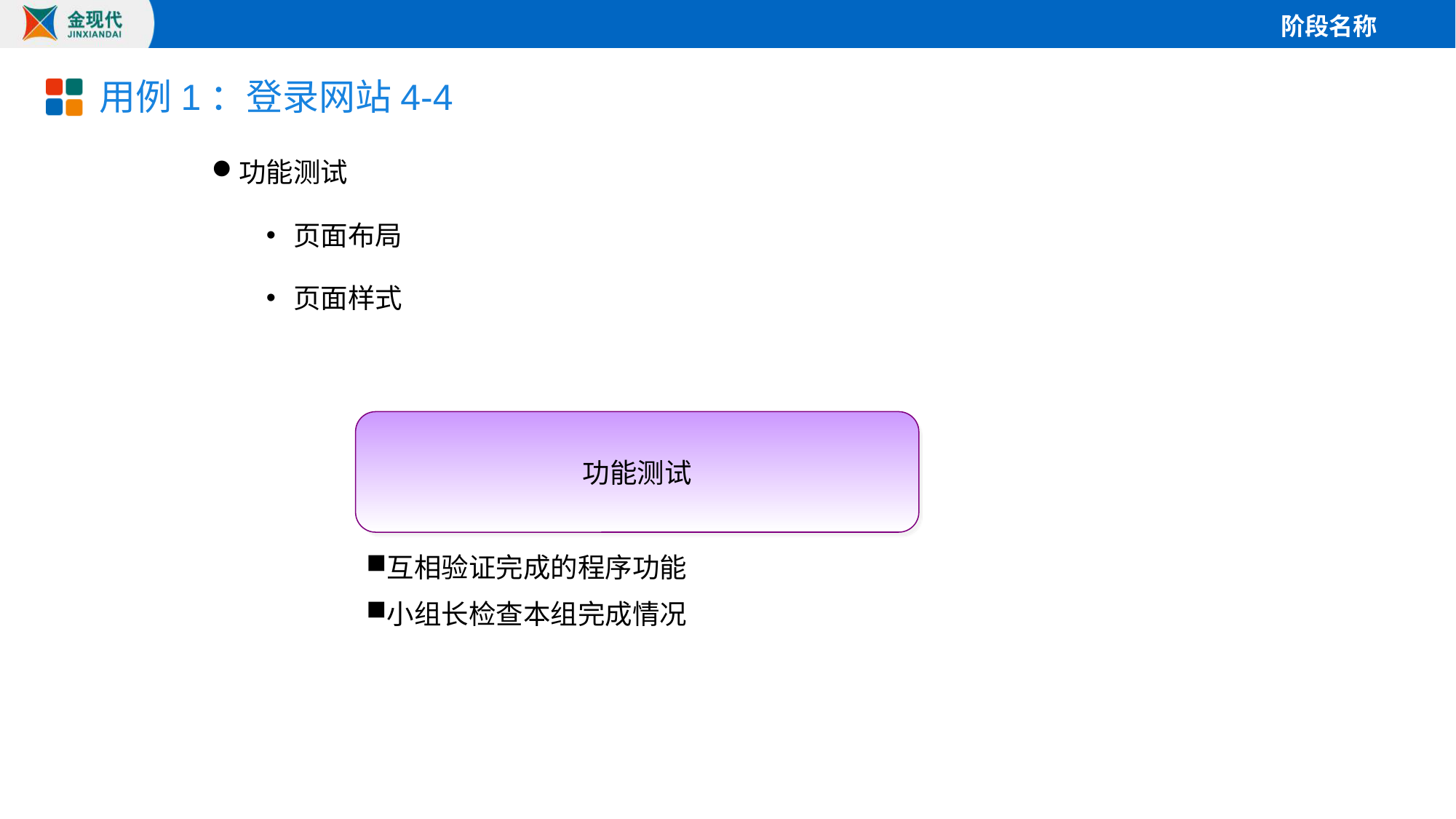

# 用例1：登录网站4-4
功能测试
页面布局
页面样式

功能测试
互相验证完成的程序功能
小组长检查本组完成情况